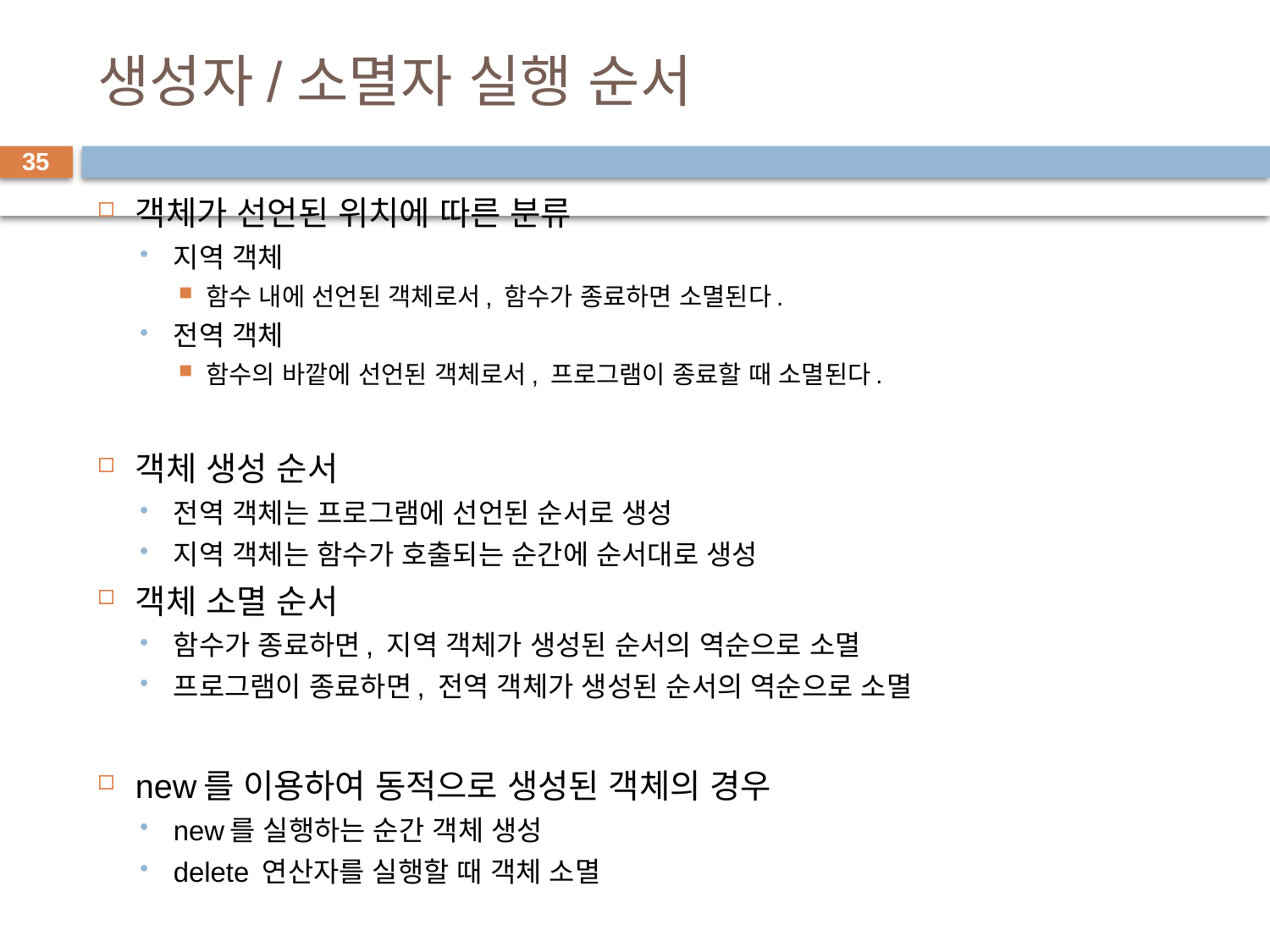

# 생성자/소멸자 실행 순서
35
객체가 선언된 위치에 따른 분류
지역 객체
함수 내에 선언된 객체로서, 함수가 종료하면 소멸된다.
전역 객체
함수의 바깥에 선언된 객체로서, 프로그램이 종료할 때 소멸된다.

객체 생성 순서
전역 객체는 프로그램에 선언된 순서로 생성
지역 객체는 함수가 호출되는 순간에 순서대로 생성
객체 소멸 순서
함수가 종료하면, 지역 객체가 생성된 순서의 역순으로 소멸
프로그램이 종료하면, 전역 객체가 생성된 순서의 역순으로 소멸

new를 이용하여 동적으로 생성된 객체의 경우
new를 실행하는 순간 객체 생성
delete 연산자를 실행할 때 객체 소멸